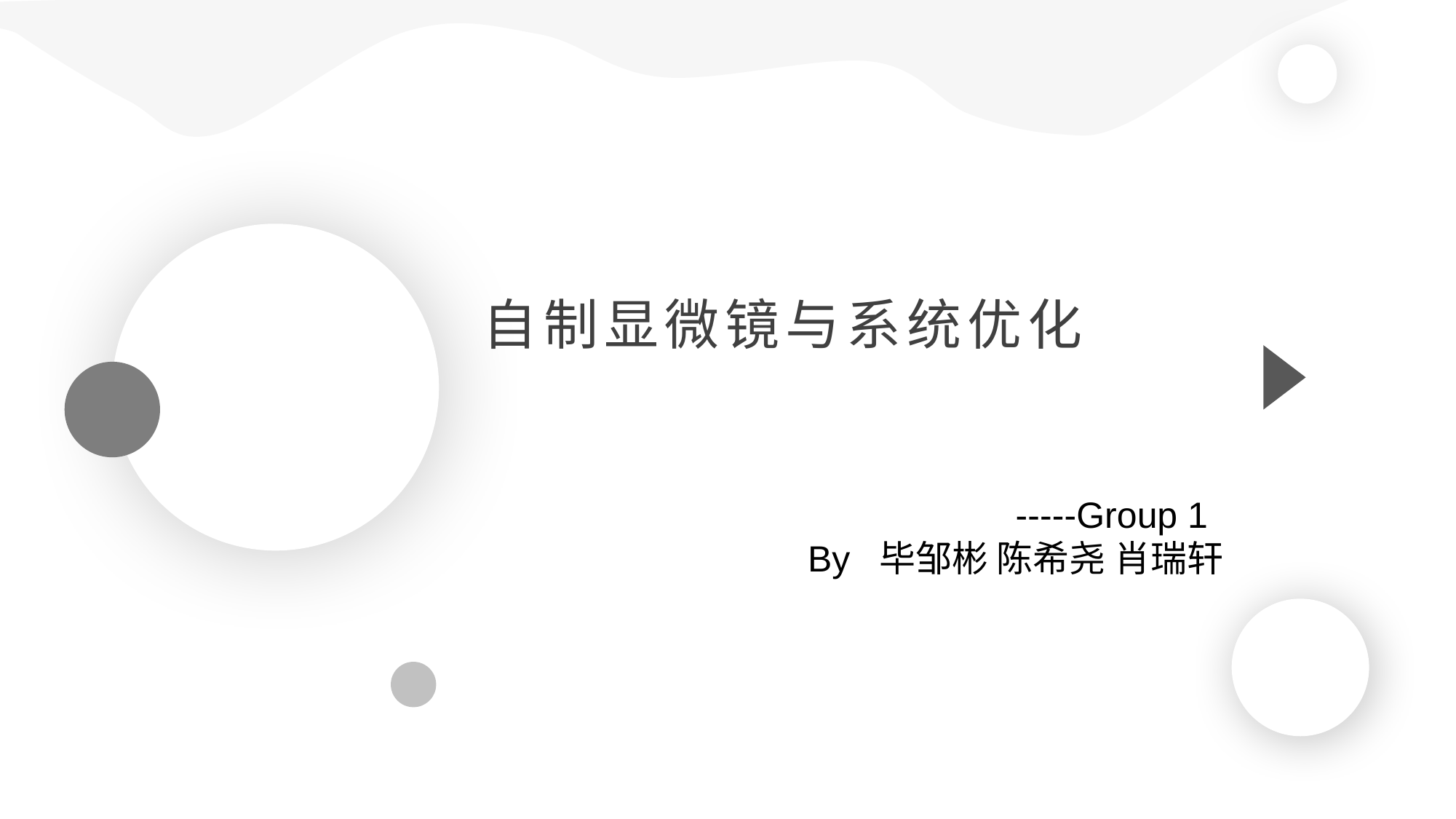

自制显微镜与系统优化

-----Group 1
By  毕邹彬 陈希尧 肖瑞轩